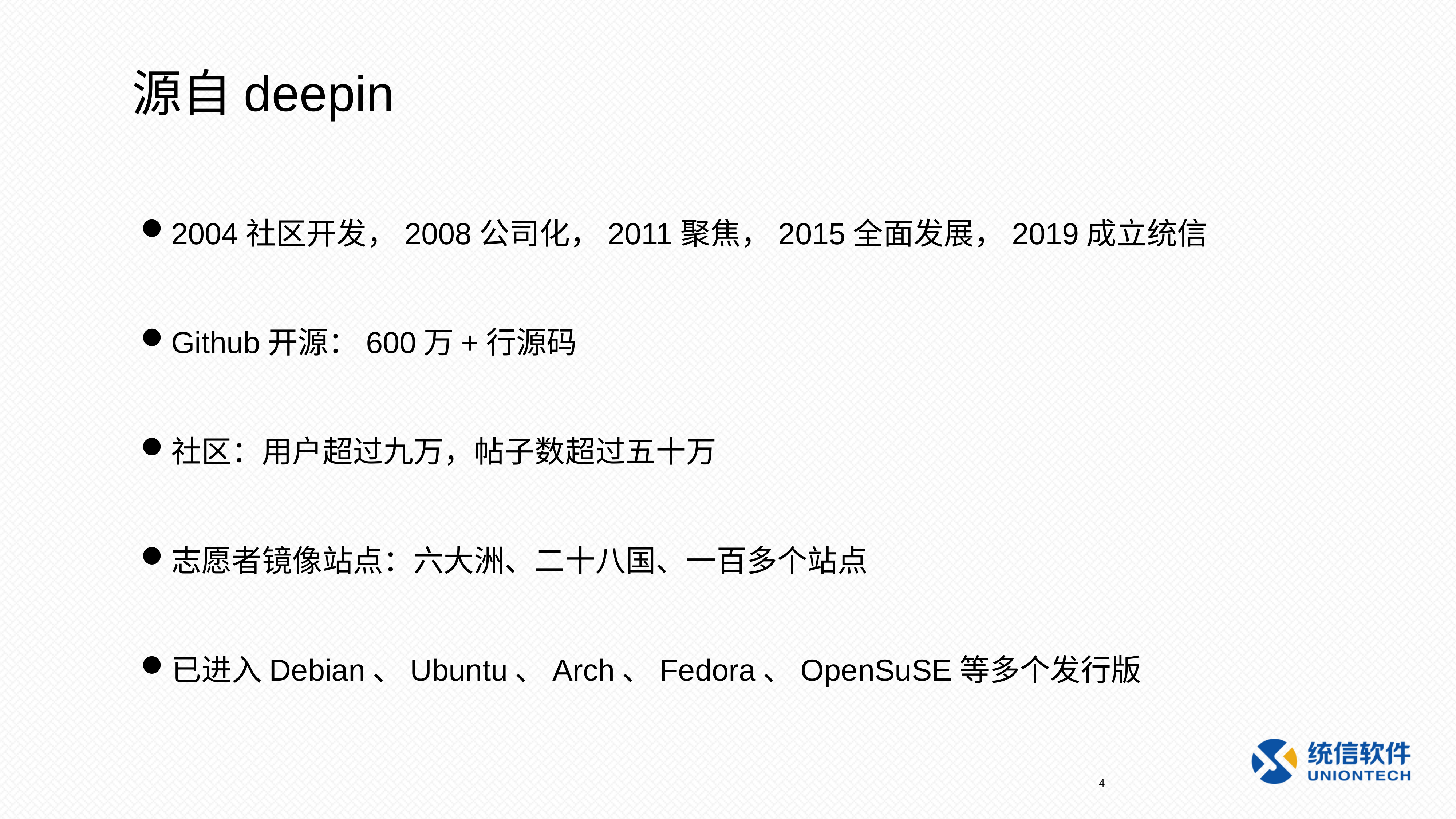

源自deepin

2004社区开发，2008公司化，2011聚焦，2015全面发展，2019成立统信

Github开源：600万+行源码

社区：用户超过九万，帖子数超过五十万

志愿者镜像站点：六大洲、二十八国、一百多个站点

已进入Debian、Ubuntu、Arch、Fedora、OpenSuSE等多个发行版
4